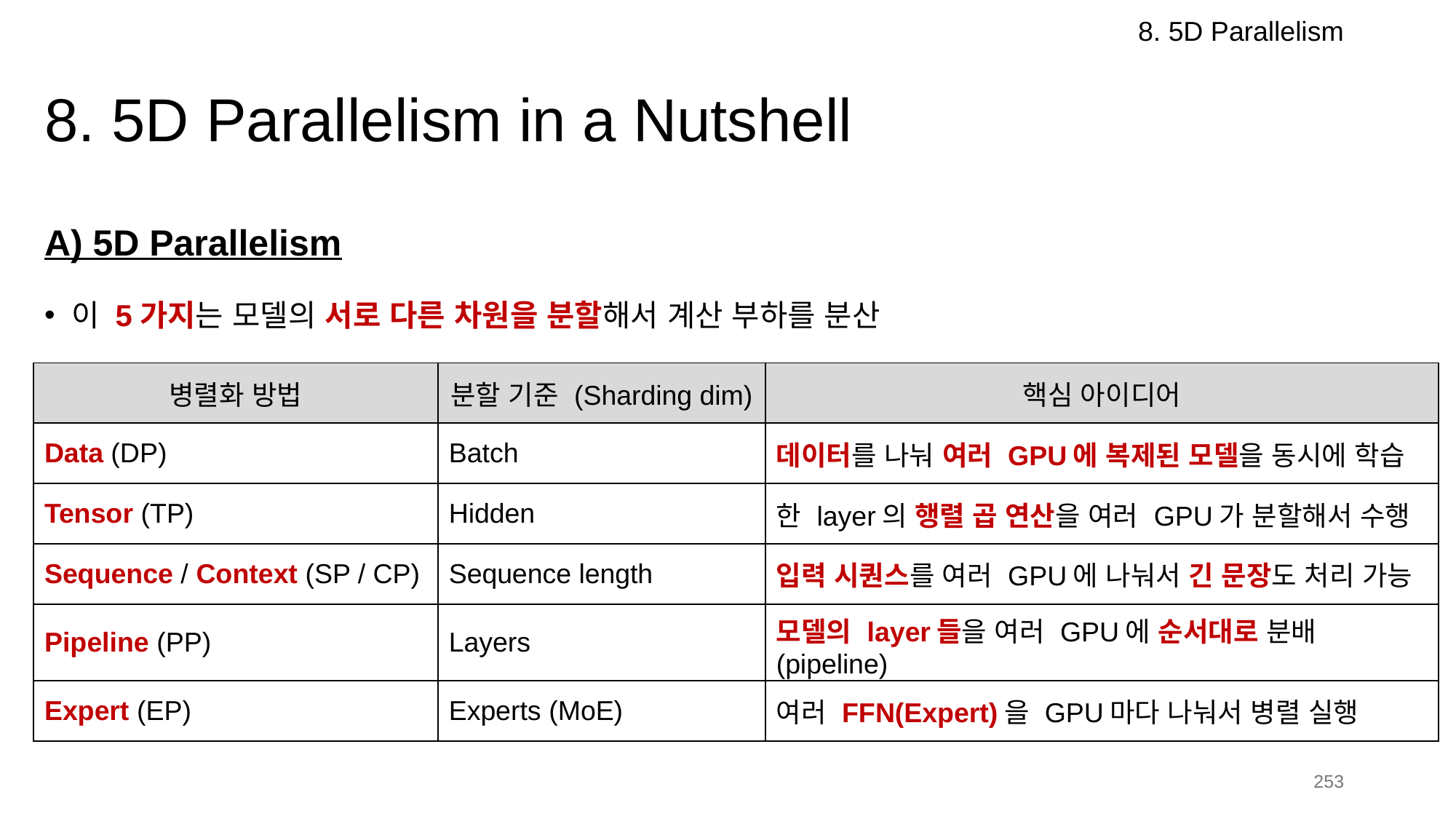

8. 5D Parallelism
# 8. 5D Parallelism in a Nutshell
A) 5D Parallelism
이 5가지는 모델의 서로 다른 차원을 분할해서 계산 부하를 분산
| 병렬화 방법 | 분할 기준 (Sharding dim) | 핵심 아이디어 |
| --- | --- | --- |
| Data (DP) | Batch | 데이터를 나눠 여러 GPU에 복제된 모델을 동시에 학습 |
| Tensor (TP) | Hidden | 한 layer의 행렬 곱 연산을 여러 GPU가 분할해서 수행 |
| Sequence / Context (SP / CP) | Sequence length | 입력 시퀀스를 여러 GPU에 나눠서 긴 문장도 처리 가능 |
| Pipeline (PP) | Layers | 모델의 layer들을 여러 GPU에 순서대로 분배 (pipeline) |
| Expert (EP) | Experts (MoE) | 여러 FFN(Expert)을 GPU마다 나눠서 병렬 실행 |
253